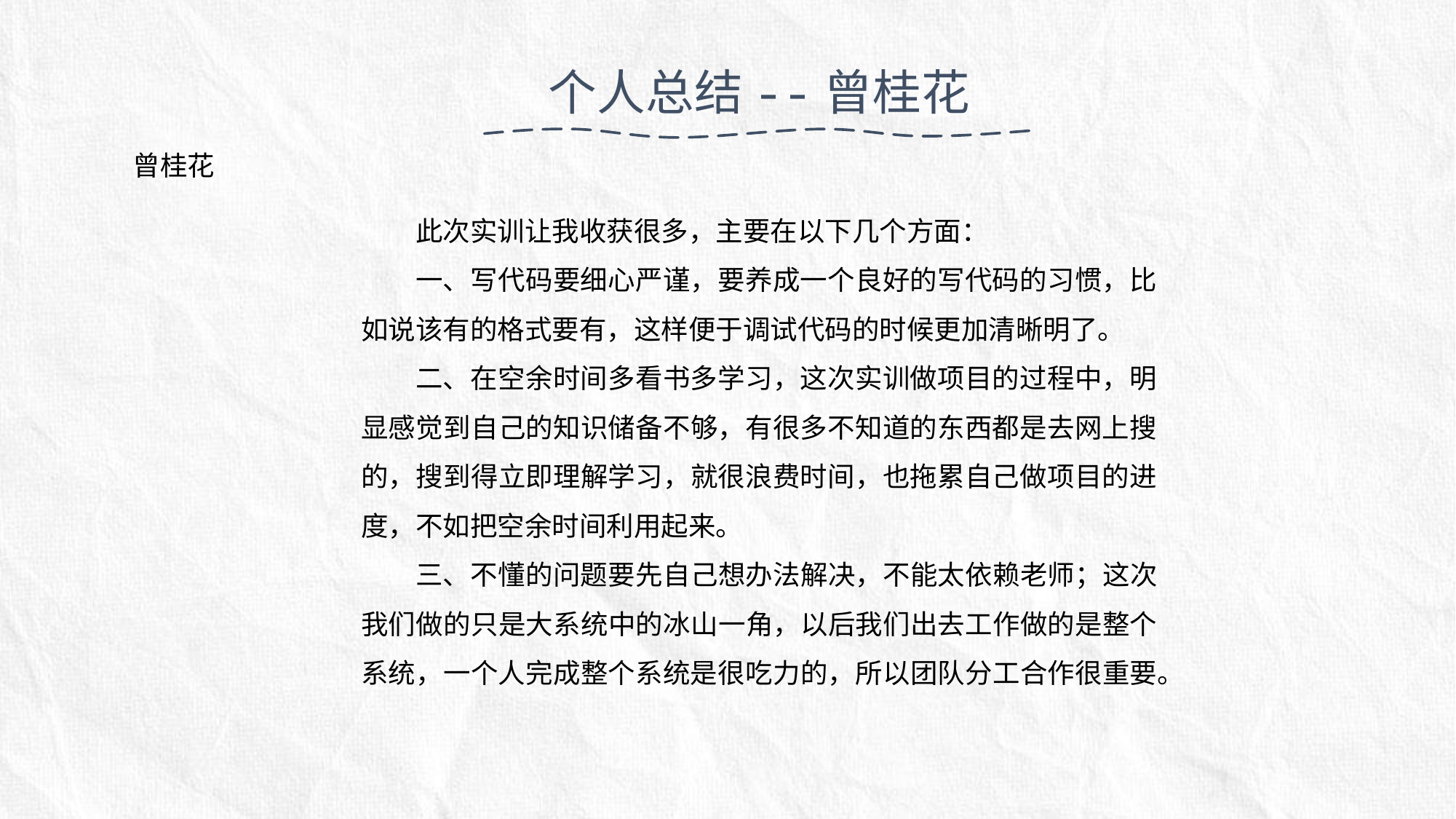

个人总结--曾桂花

曾桂花
此次实训让我收获很多，主要在以下几个方面：
一、写代码要细心严谨，要养成一个良好的写代码的习惯，比如说该有的格式要有，这样便于调试代码的时候更加清晰明了。
二、在空余时间多看书多学习，这次实训做项目的过程中，明显感觉到自己的知识储备不够，有很多不知道的东西都是去网上搜的，搜到得立即理解学习，就很浪费时间，也拖累自己做项目的进度，不如把空余时间利用起来。
三、不懂的问题要先自己想办法解决，不能太依赖老师；这次我们做的只是大系统中的冰山一角，以后我们出去工作做的是整个系统，一个人完成整个系统是很吃力的，所以团队分工合作很重要。